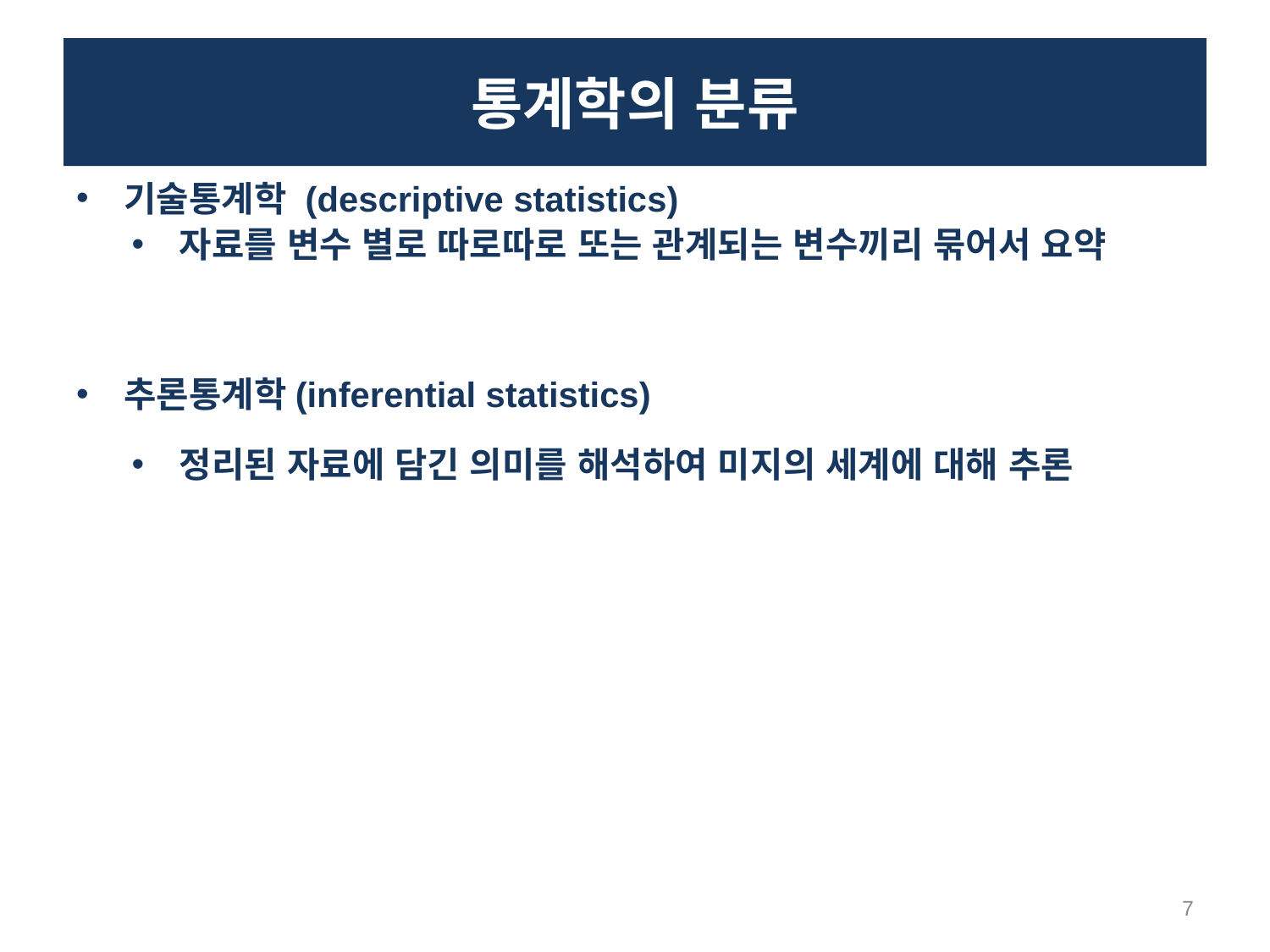

# 통계학의 분류
기술통계학 (descriptive statistics)
자료를 변수 별로 따로따로 또는 관계되는 변수끼리 묶어서 요약

추론통계학(inferential statistics)

정리된 자료에 담긴 의미를 해석하여 미지의 세계에 대해 추론

7